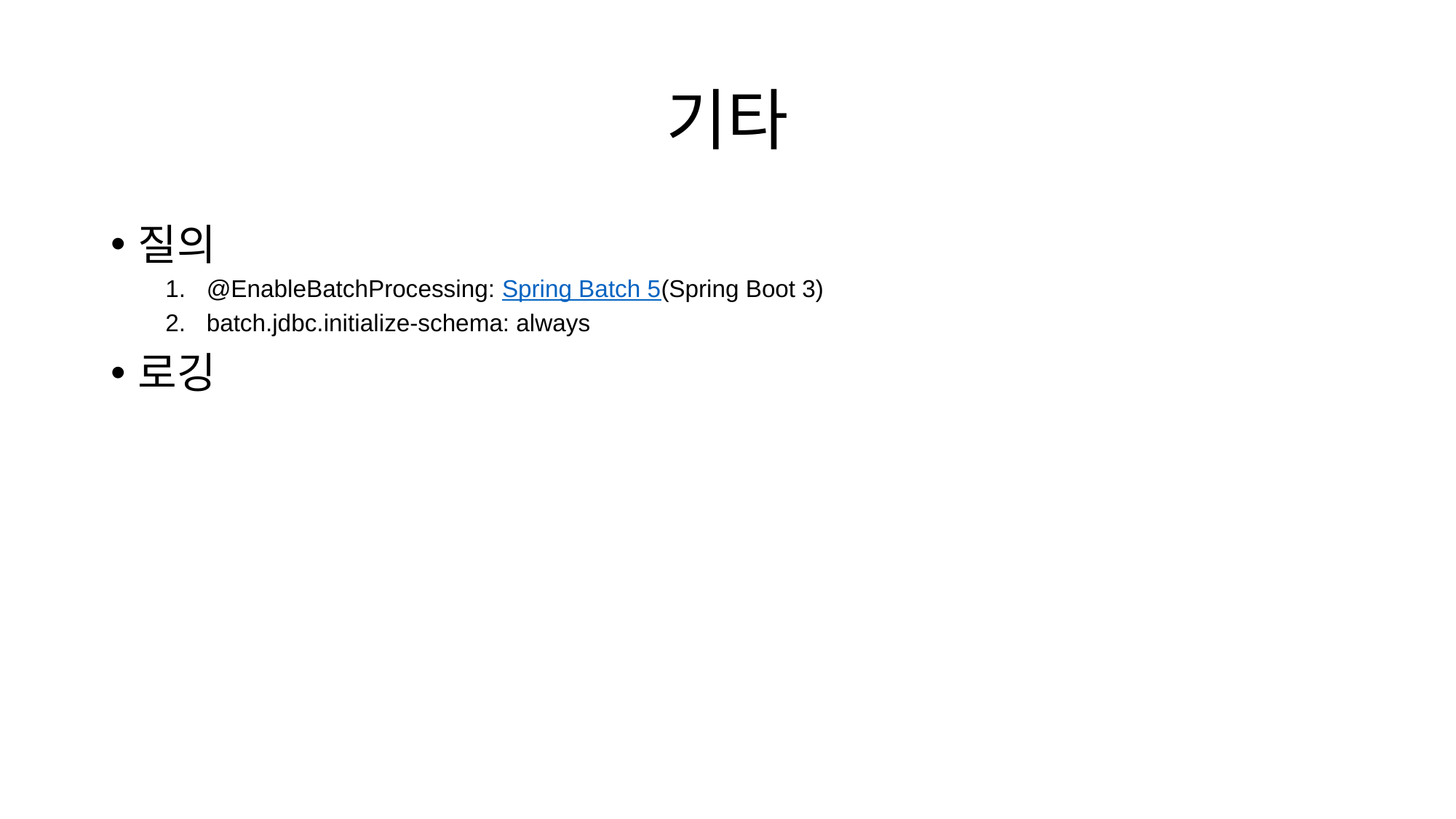

# 기타
질의
@EnableBatchProcessing: Spring Batch 5(Spring Boot 3)
batch.jdbc.initialize-schema: always
로깅